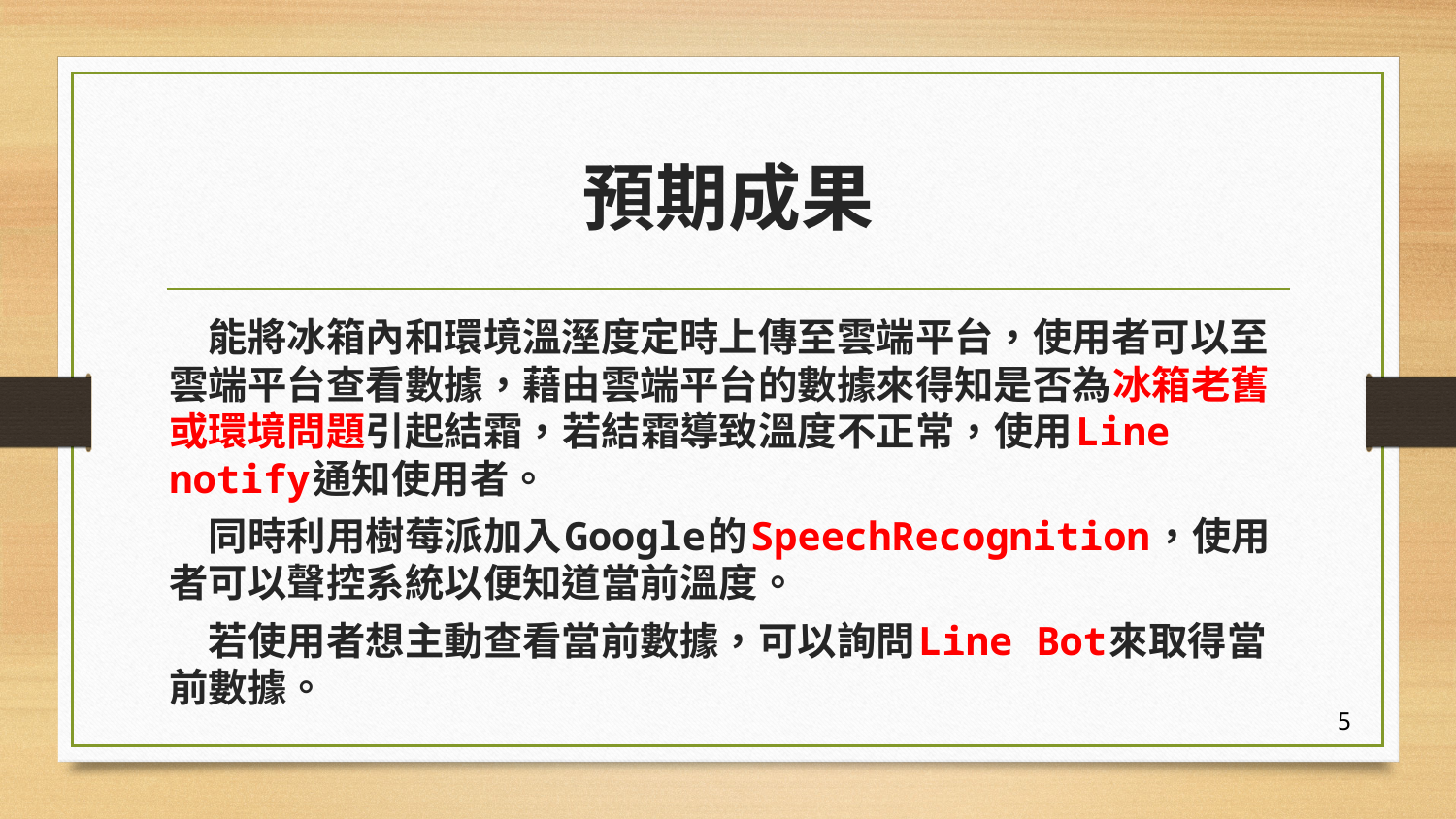

# 預期成果
		能將冰箱內和環境溫溼度定時上傳至雲端平台，使用者可以至雲端平台查看數據，藉由雲端平台的數據來得知是否為冰箱老舊或環境問題引起結霜，若結霜導致溫度不正常，使用Line notify通知使用者。
		同時利用樹莓派加入Google的SpeechRecognition，使用者可以聲控系統以便知道當前溫度。
		若使用者想主動查看當前數據，可以詢問Line Bot來取得當前數據。

5